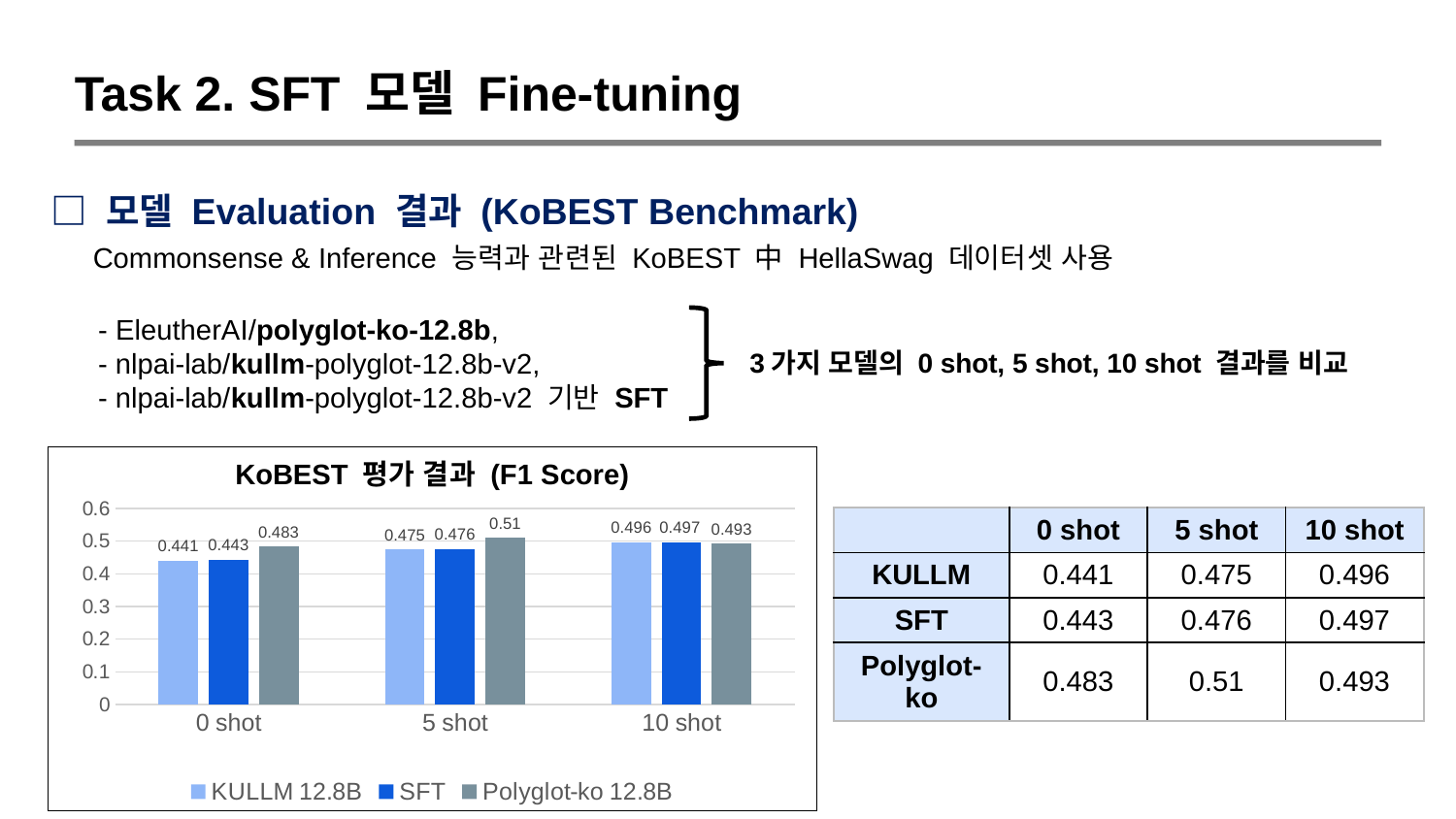

Task 2. SFT 모델 Fine-tuning
□ 모델 Evaluation 결과 (KoBEST Benchmark)

Commonsense & Inference 능력과 관련된 KoBEST 中 HellaSwag 데이터셋 사용
- EleutherAI/polyglot-ko-12.8b,
- nlpai-lab/kullm-polyglot-12.8b-v2,
- nlpai-lab/kullm-polyglot-12.8b-v2 기반 SFT

3가지 모델의 0 shot, 5 shot, 10 shot 결과를 비교

### Chart

| Category | KULLM 12.8B | SFT | Polyglot-ko 12.8B |
|---|---|---|---|
| 0 shot | 0.441 | 0.443 | 0.483 |
| 5 shot | 0.475 | 0.476 | 0.51 |
| 10 shot | 0.496 | 0.497 | 0.493 |
KoBEST 평가 결과 (F1 Score)
|  | 0 shot | 5 shot | 10 shot |
| --- | --- | --- | --- |
| KULLM | 0.441 | 0.475 | 0.496 |
| SFT | 0.443 | 0.476 | 0.497 |
| Polyglot-ko | 0.483 | 0.51 | 0.493 |